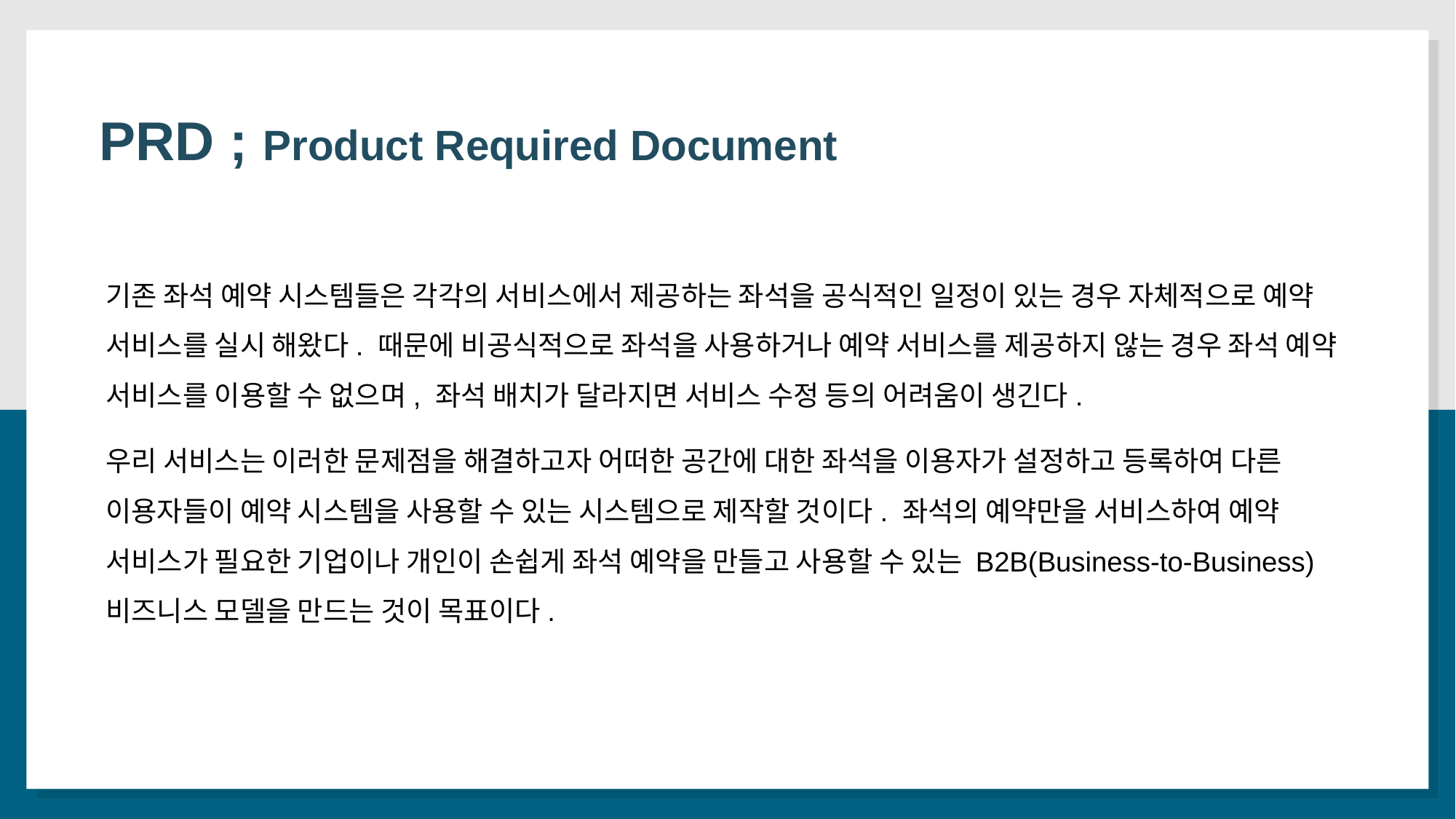

개척교회의 어려운 현실은 어제오늘 얘기는 아니다. 한국 교회 전체의 70~80%가 50명 미만의 작은 교회다. 이 가운데 오랜 기간 건실하게 생존하는 교회는 몇 되지 않는다. 이러한 상황에서 개척교회 목회자들은 지원을 원하고있다. 교회 시스템이 마련되지 않아 어려움을 겪고 있으며 홍보나 성장의 필요성을 느끼고있다.
 이제 막 시작한 개척 교회들은 교회의 부흥을 위해 교회를 알리고 정보를 제공할 필요가 있다. 교회의 홈페이지가 있다면 교회의 정보를 파악하고 사람들의 접근성을 높이는데 도움이 될 것이다.
# PRD ; Product Required Document
기존 좌석 예약 시스템들은 각각의 서비스에서 제공하는 좌석을 공식적인 일정이 있는 경우 자체적으로 예약 서비스를 실시 해왔다. 때문에 비공식적으로 좌석을 사용하거나 예약 서비스를 제공하지 않는 경우 좌석 예약 서비스를 이용할 수 없으며, 좌석 배치가 달라지면 서비스 수정 등의 어려움이 생긴다.
우리 서비스는 이러한 문제점을 해결하고자 어떠한 공간에 대한 좌석을 이용자가 설정하고 등록하여 다른 이용자들이 예약 시스템을 사용할 수 있는 시스템으로 제작할 것이다. 좌석의 예약만을 서비스하여 예약 서비스가 필요한 기업이나 개인이 손쉽게 좌석 예약을 만들고 사용할 수 있는 B2B(Business-to-Business) 비즈니스 모델을 만드는 것이 목표이다.